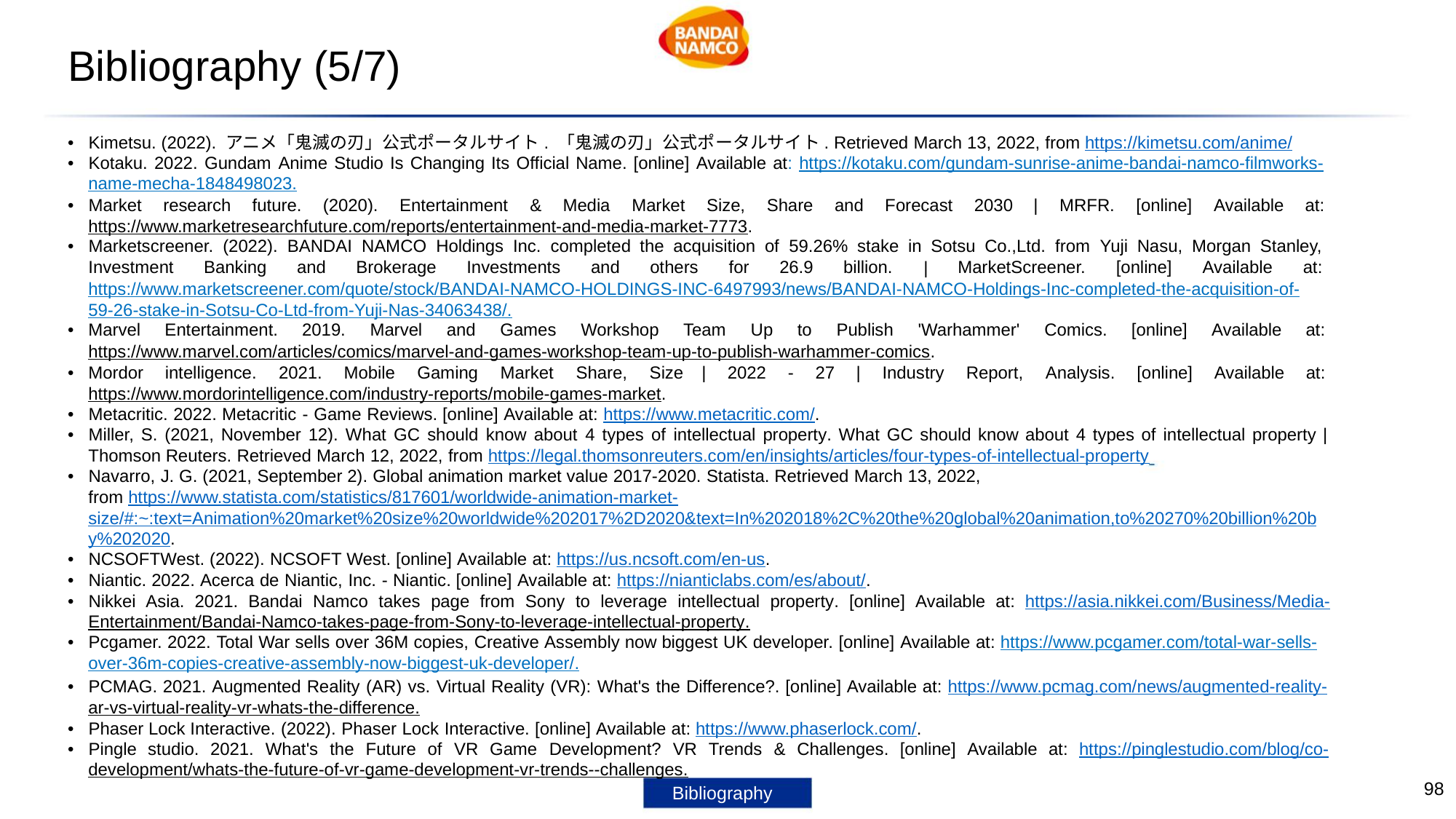

Bibliography (5/7)
• Kimetsu. (2022). アニメ「鬼滅の刃」公式ポータルサイト. 「鬼滅の刃」公式ポータルサイト. Retrieved March 13, 2022, from https://kimetsu.com/anime/
• Kotaku. 2022. Gundam Anime Studio Is Changing Its Official Name. [online] Available at: https://kotaku.com/gundam-sunrise-anime-bandai-namco-filmworks-
name-mecha-1848498023.
• Market research future. (2020). Entertainment
https://www.marketresearchfuture.com/reports/entertainment-and-media-market-7773.
• Marketscreener. (2022). BANDAI NAMCO Holdings Inc. completed the acquisition of 59.26% stake in Sotsu Co.,Ltd. from Yuji Nasu, Morgan Stanley,
Investment Banking and Brokerage Investments and others for 26.9 billion. MarketScreener. [online] Available at:
&
Media Market Size, Share and Forecast 2030
|
MRFR. [online] Available at:
|
https://www.marketscreener.com/quote/stock/BANDAI-NAMCO-HOLDINGS-INC-6497993/news/BANDAI-NAMCO-Holdings-Inc-completed-the-acquisition-of-
59-26-stake-in-Sotsu-Co-Ltd-from-Yuji-Nas-34063438/.
• Marvel Entertainment. 2019. Marvel and Games Workshop Team Up to Publish 'Warhammer' Comics. [online] Available at:
https://www.marvel.com/articles/comics/marvel-and-games-workshop-team-up-to-publish-warhammer-comics.
• Mordor intelligence. 2021. Mobile Gaming Market Share, Size
|
2022
-
27
|
Industry Report, Analysis. [online] Available at:
https://www.mordorintelligence.com/industry-reports/mobile-games-market.
• Metacritic. 2022. Metacritic - Game Reviews. [online] Available at: https://www.metacritic.com/.
• Miller, S. (2021, November 12). What GC should know about 4 types of intellectual property. What GC should know about 4 types of intellectual property |
Thomson Reuters. Retrieved March 12, 2022, from https://legal.thomsonreuters.com/en/insights/articles/four-types-of-intellectual-property
• Navarro, J. G. (2021, September 2). Global animation market value 2017-2020. Statista. Retrieved March 13, 2022,
from https://www.statista.com/statistics/817601/worldwide-animation-market-
size/#:~:text=Animation%20market%20size%20worldwide%202017%2D2020&text=In%202018%2C%20the%20global%20animation,to%20270%20billion%20b
y%202020.
• NCSOFTWest. (2022). NCSOFT West. [online] Available at: https://us.ncsoft.com/en-us.
• Niantic. 2022. Acerca de Niantic, Inc. - Niantic. [online] Available at: https://nianticlabs.com/es/about/.
• Nikkei Asia. 2021. Bandai Namco takes page from Sony to leverage intellectual property. [online] Available at: https://asia.nikkei.com/Business/Media-
Entertainment/Bandai-Namco-takes-page-from-Sony-to-leverage-intellectual-property.
• Pcgamer. 2022. Total War sells over 36M copies, Creative Assembly now biggest UK developer. [online] Available at: https://www.pcgamer.com/total-war-sells-
over-36m-copies-creative-assembly-now-biggest-uk-developer/.
• PCMAG. 2021. Augmented Reality (AR) vs. Virtual Reality (VR): What's the Difference?. [online] Available at: https://www.pcmag.com/news/augmented-reality-
ar-vs-virtual-reality-vr-whats-the-difference.
• Phaser Lock Interactive. (2022). Phaser Lock Interactive. [online] Available at: https://www.phaserlock.com/.
• Pingle studio. 2021. What's the Future of VR Game Development? VR Trends & Challenges. [online] Available at: https://pinglestudio.com/blog/co-
development/whats-the-future-of-vr-game-development-vr-trends--challenges.
98
Bibliography